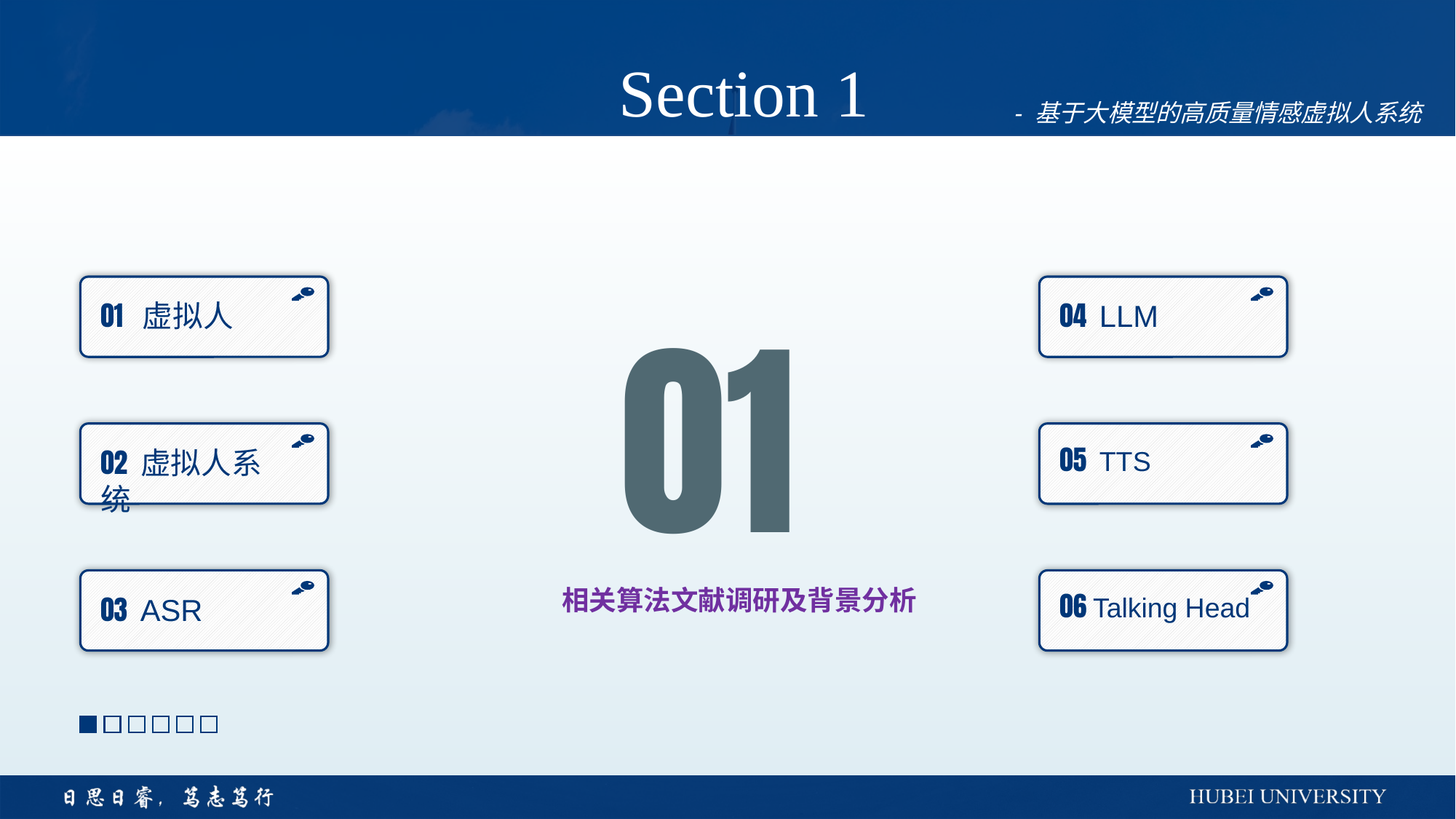

Section 1
- 基于大模型的高质量情感虚拟人系统

01  虚拟人

04  LLM
01

02 虚拟人系统

05  TTS

06 Talking Head

03  ASR
# 相关算法文献调研及背景分析